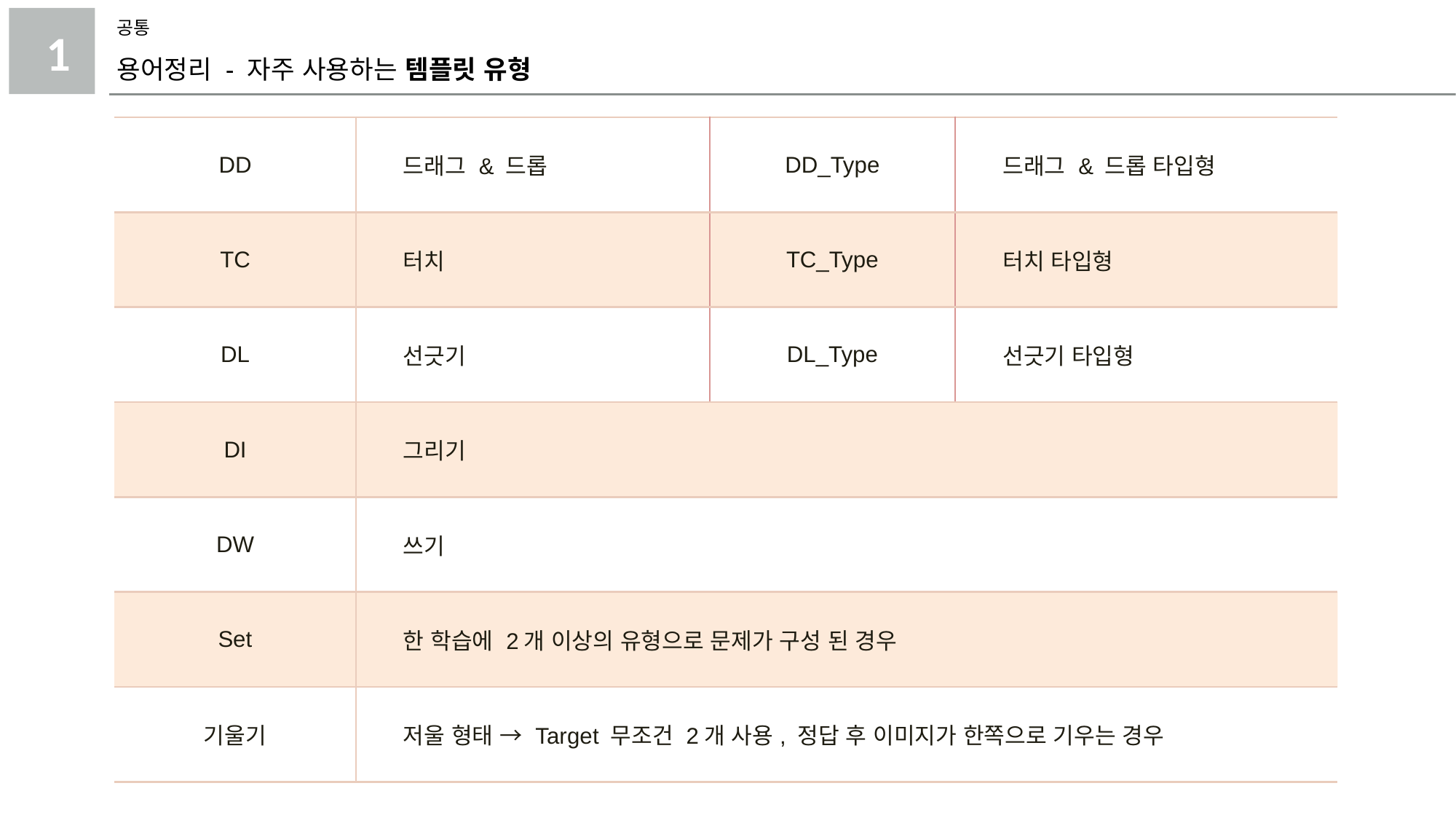

공통
1
용어정리 - 자주 사용하는 템플릿 유형
| DD | 드래그 & 드롭 | DD\_Type | 드래그 & 드롭 타입형 |
| --- | --- | --- | --- |
| TC | 터치 | TC\_Type | 터치 타입형 |
| DL | 선긋기 | DL\_Type | 선긋기 타입형 |
| DI | 그리기 |  |  |
| DW | 쓰기 |  |  |
| Set | 한 학습에 2개 이상의 유형으로 문제가 구성 된 경우 |  |  |
| 기울기 | 저울 형태 → Target 무조건 2개 사용, 정답 후 이미지가 한쪽으로 기우는 경우 |  |  |